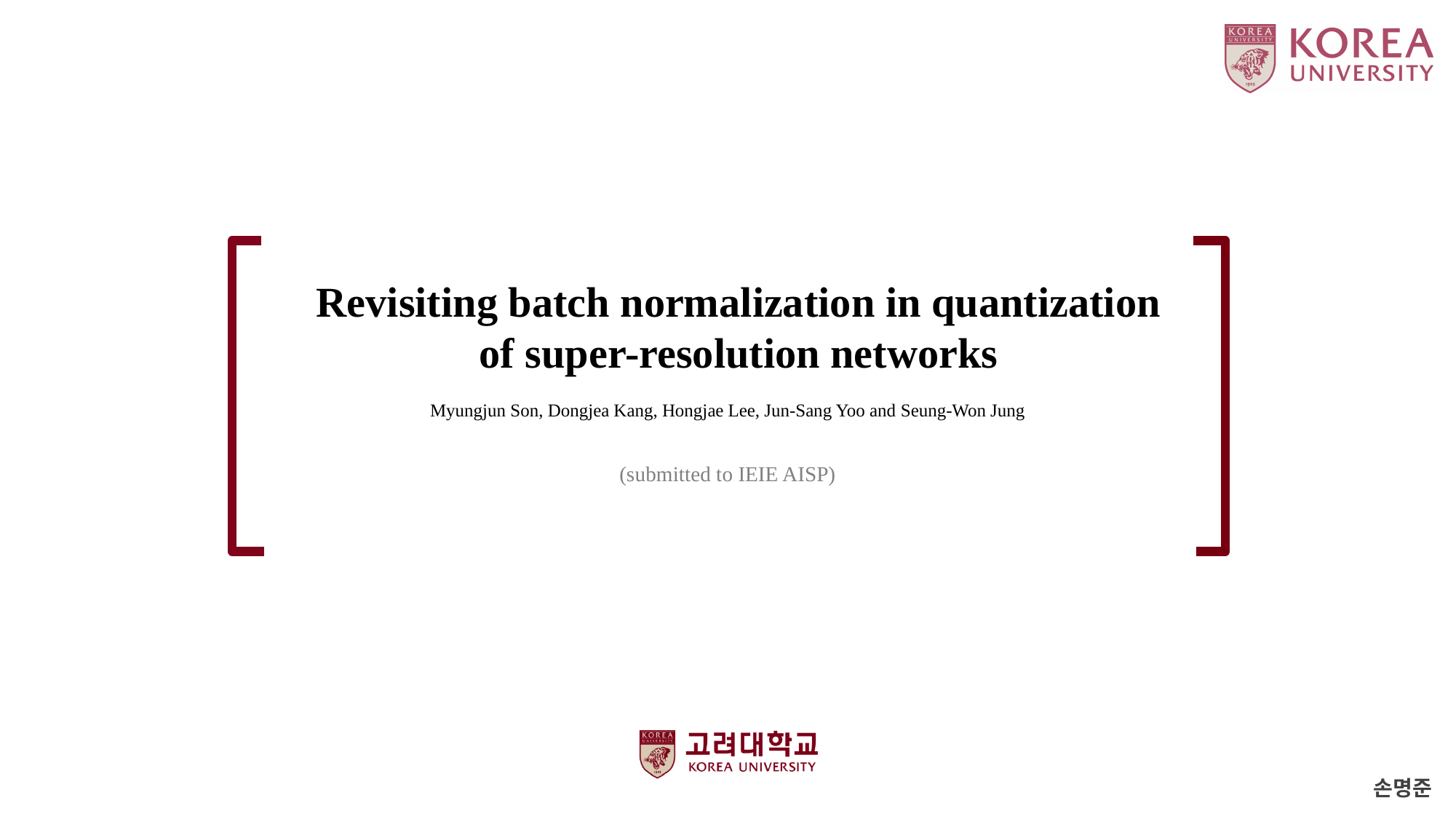

Revisiting batch normalization in quantization of super-resolution networks
Myungjun Son, Dongjea Kang, Hongjae Lee, Jun-Sang Yoo and Seung-Won Jung
(submitted to IEIE AISP)
손명준